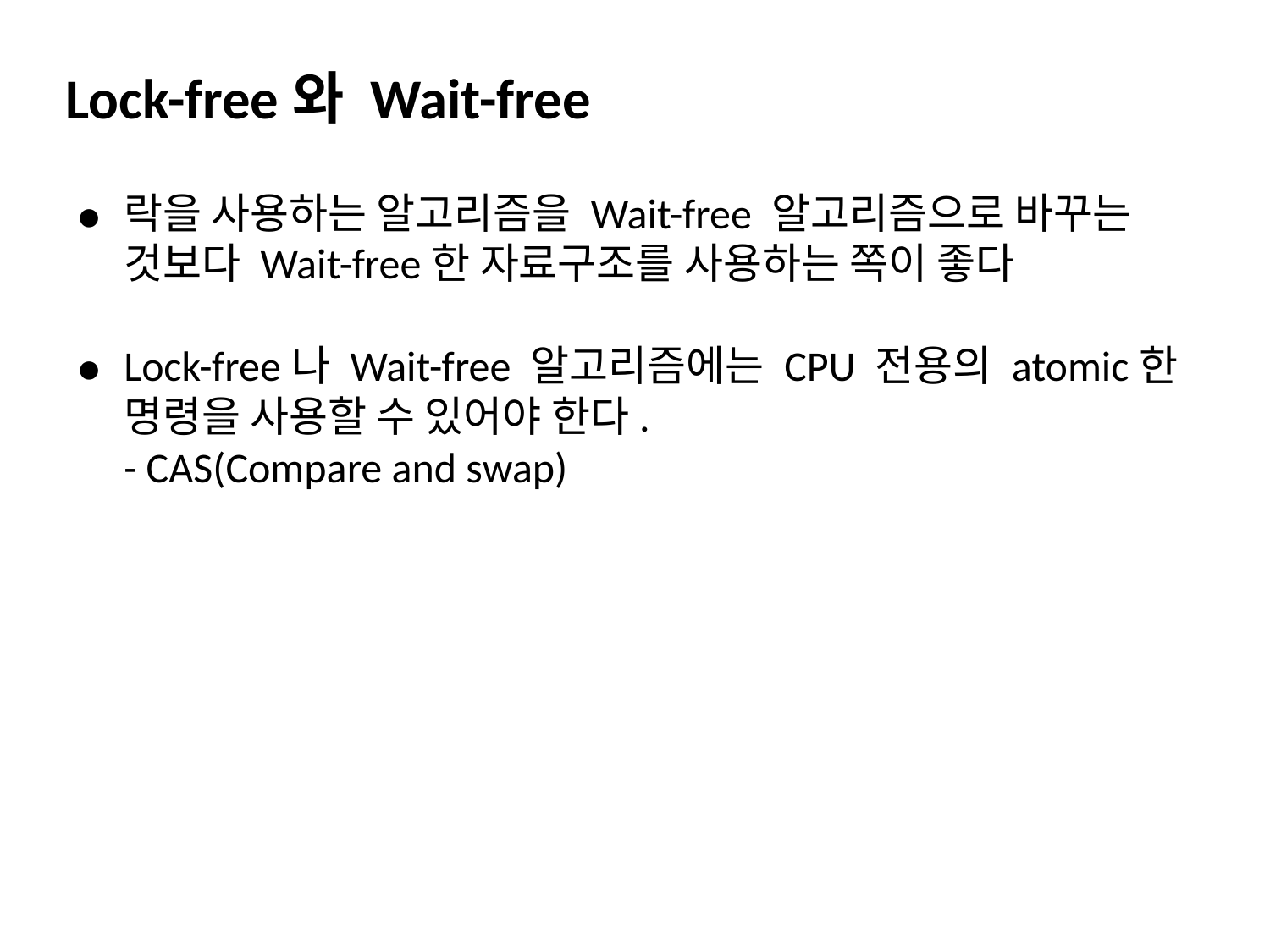

Lock-free와 Wait-free
락을 사용하는 알고리즘을 Wait-free 알고리즘으로 바꾸는 것보다 Wait-free한 자료구조를 사용하는 쪽이 좋다
Lock-free나 Wait-free 알고리즘에는 CPU 전용의 atomic한 명령을 사용할 수 있어야 한다.
- CAS(Compare and swap)